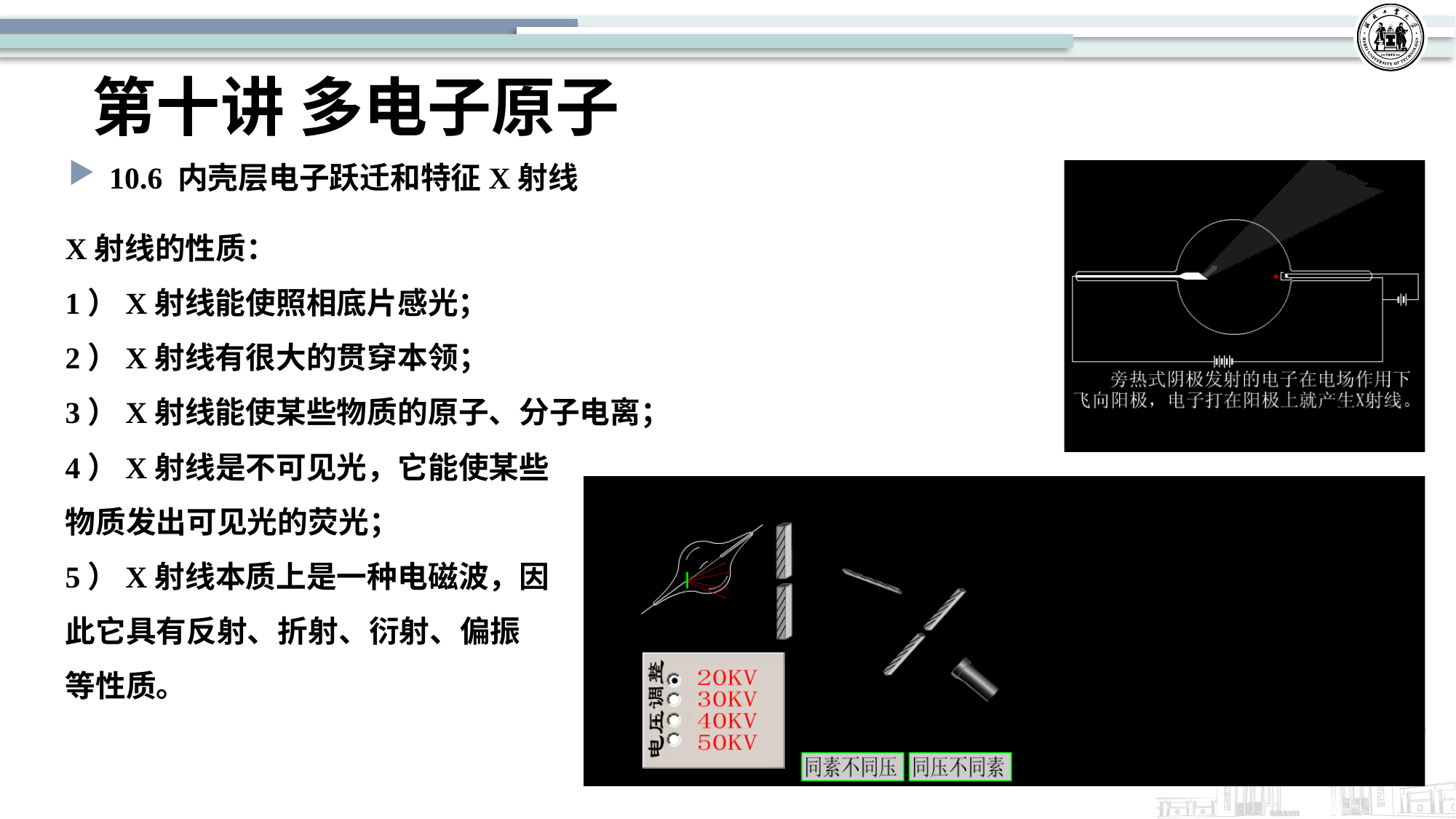

# 第十讲 多电子原子
10.6 内壳层电子跃迁和特征X射线
X射线的性质：
1）X射线能使照相底片感光；
2）X射线有很大的贯穿本领；
3）X射线能使某些物质的原子、分子电离；
4）X射线是不可见光，它能使某些物质发出可见光的荧光；
5）X射线本质上是一种电磁波，因此它具有反射、折射、衍射、偏振等性质。